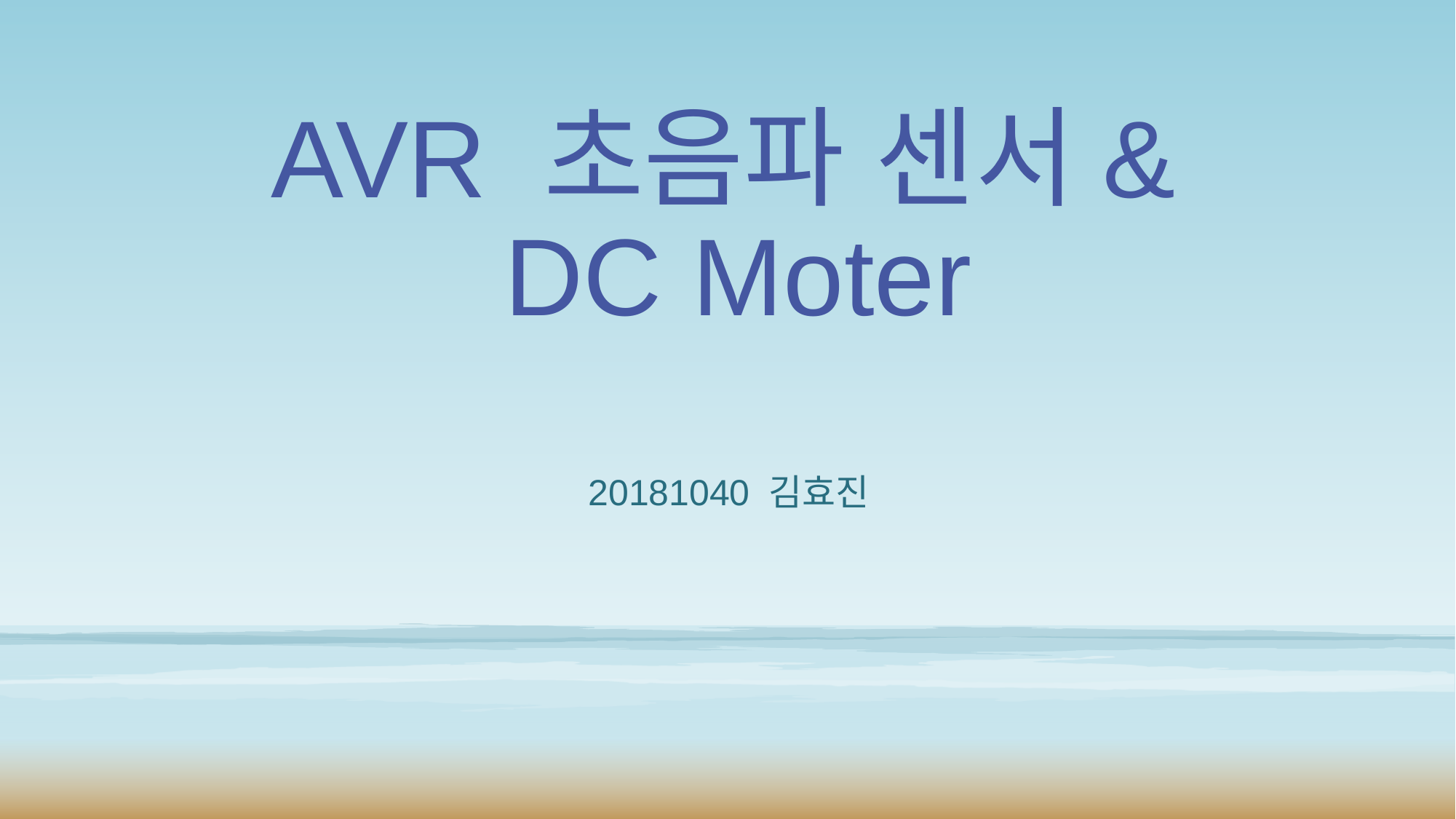

# AVR 초음파 센서& DC Moter
20181040 김효진